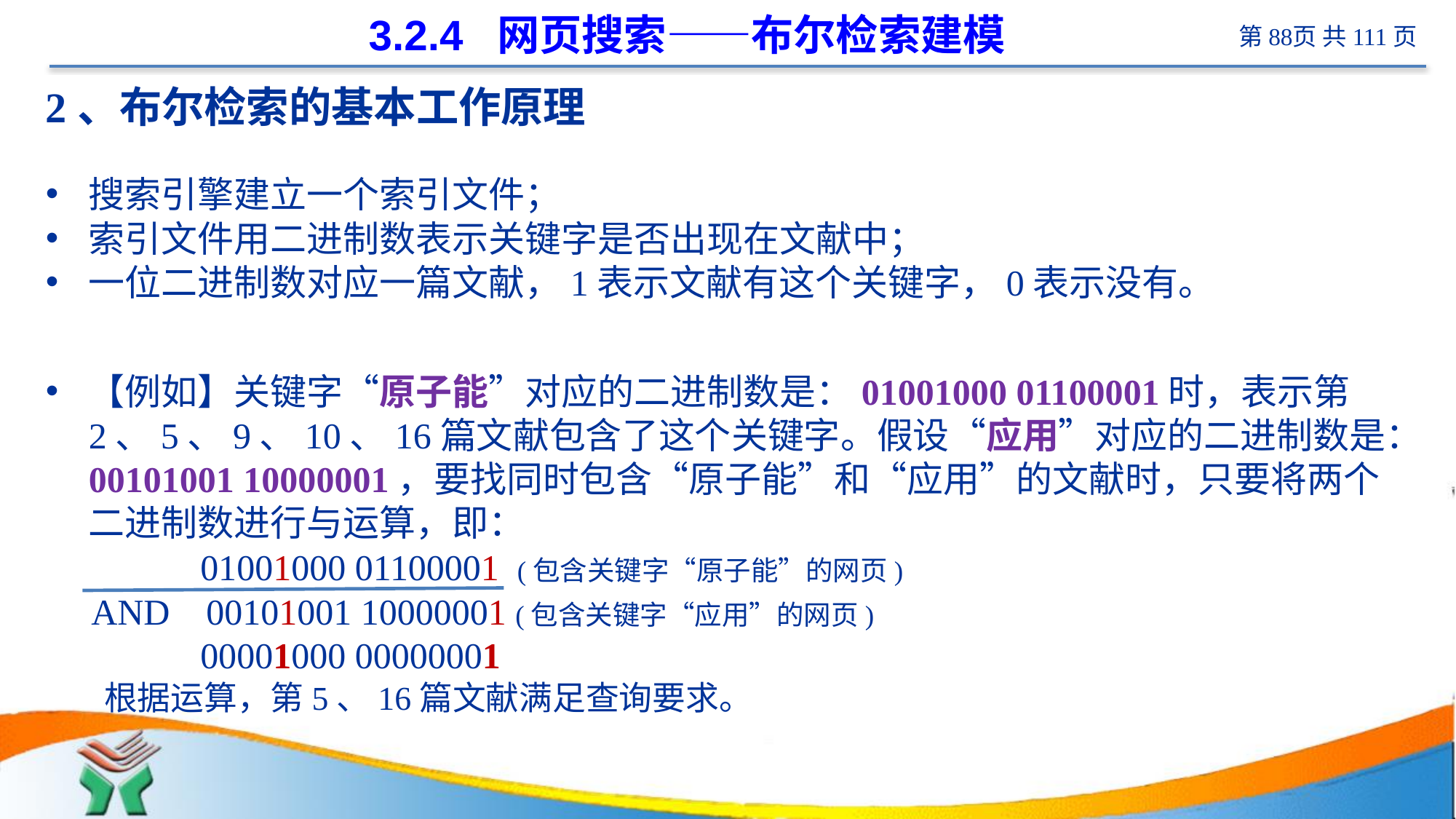

# 3.2.4  网页搜索——布尔检索建模
2、布尔检索的基本工作原理

搜索引擎建立一个索引文件；
索引文件用二进制数表示关键字是否出现在文献中；
一位二进制数对应一篇文献，1表示文献有这个关键字，0表示没有。

【例如】关键字“原子能”对应的二进制数是：01001000 01100001时，表示第2、5、9、10、16篇文献包含了这个关键字。假设“应用”对应的二进制数是：00101001 10000001，要找同时包含“原子能”和“应用”的文献时，只要将两个二进制数进行与运算，即：
                 01001000 01100001  (包含关键字“原子能”的网页)
     AND    00101001 10000001 (包含关键字“应用”的网页)
                 00001000 00000001
 根据运算，第5、16篇文献满足查询要求。